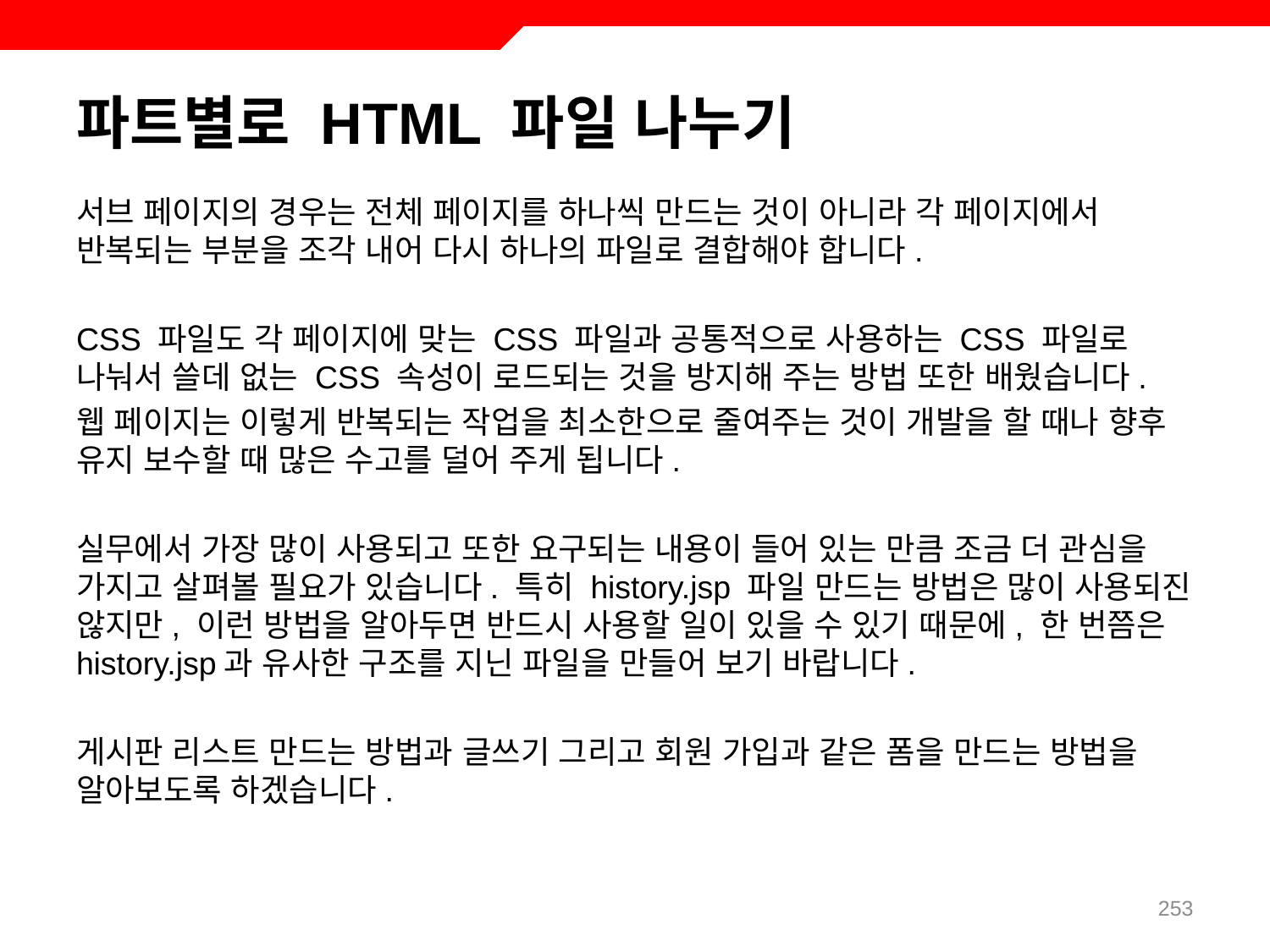

# 파트별로 HTML 파일 나누기
서브 페이지의 경우는 전체 페이지를 하나씩 만드는 것이 아니라 각 페이지에서 반복되는 부분을 조각 내어 다시 하나의 파일로 결합해야 합니다.

CSS 파일도 각 페이지에 맞는 CSS 파일과 공통적으로 사용하는 CSS 파일로 나눠서 쓸데 없는 CSS 속성이 로드되는 것을 방지해 주는 방법 또한 배웠습니다.
웹 페이지는 이렇게 반복되는 작업을 최소한으로 줄여주는 것이 개발을 할 때나 향후 유지 보수할 때 많은 수고를 덜어 주게 됩니다.

실무에서 가장 많이 사용되고 또한 요구되는 내용이 들어 있는 만큼 조금 더 관심을 가지고 살펴볼 필요가 있습니다. 특히 history.jsp 파일 만드는 방법은 많이 사용되진 않지만, 이런 방법을 알아두면 반드시 사용할 일이 있을 수 있기 때문에, 한 번쯤은 history.jsp과 유사한 구조를 지닌 파일을 만들어 보기 바랍니다.

게시판 리스트 만드는 방법과 글쓰기 그리고 회원 가입과 같은 폼을 만드는 방법을 알아보도록 하겠습니다.
253